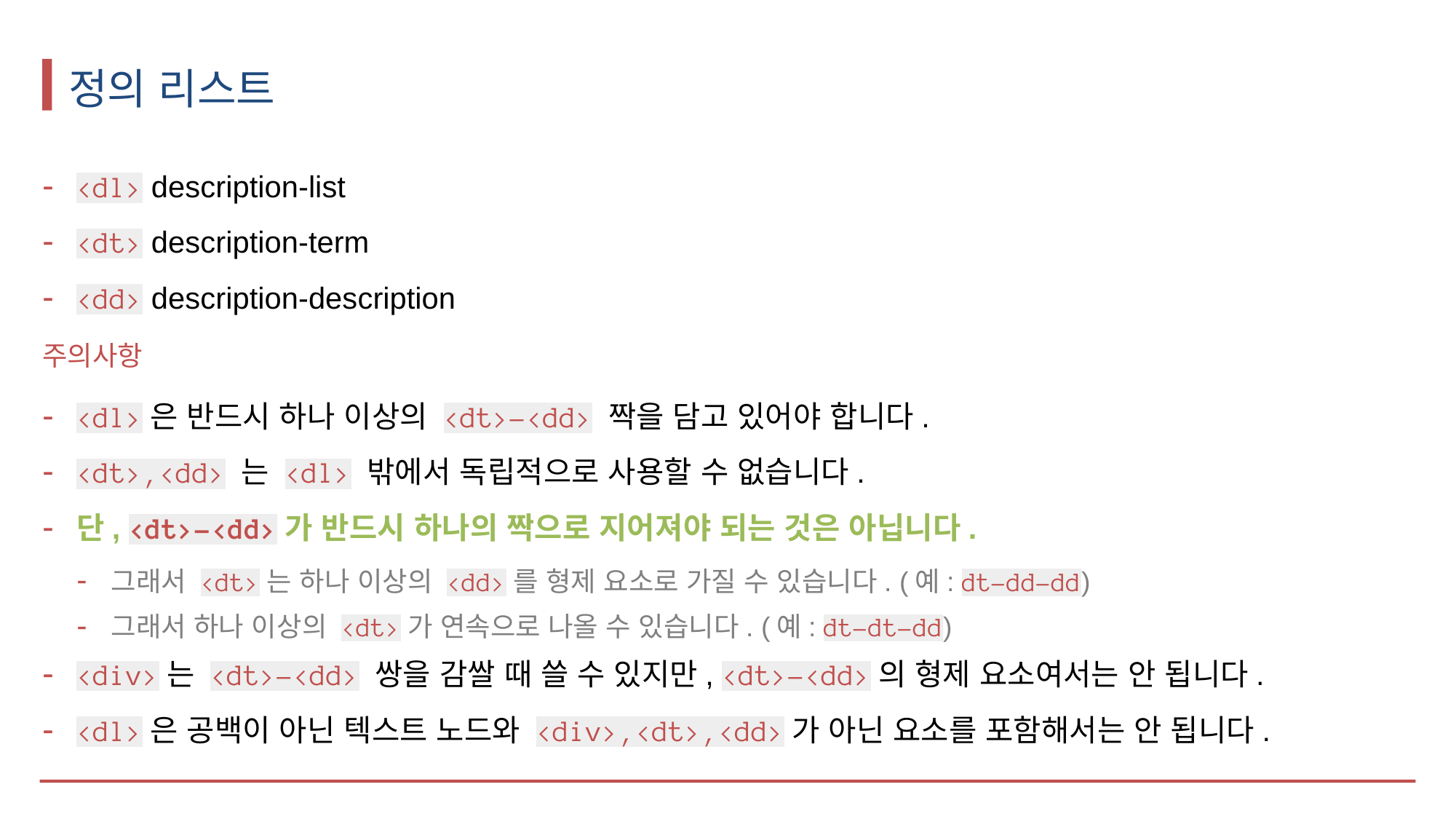

# 정의 리스트
<dl> description-list
<dt> description-term
<dd> description-description
주의사항
<dl>은 반드시 하나 이상의 <dt>-<dd> 짝을 담고 있어야 합니다.
<dt>,<dd> 는 <dl> 밖에서 독립적으로 사용할 수 없습니다.
단, <dt>-<dd>가 반드시 하나의 짝으로 지어져야 되는 것은 아닙니다.
그래서 <dt>는 하나 이상의 <dd>를 형제 요소로 가질 수 있습니다. (예: dt-dd-dd)
그래서 하나 이상의 <dt>가 연속으로 나올 수 있습니다. (예: dt-dt-dd)
<div>는 <dt>-<dd> 쌍을 감쌀 때 쓸 수 있지만, <dt>-<dd>의 형제 요소여서는 안 됩니다.
<dl>은 공백이 아닌 텍스트 노드와 <div>,<dt>,<dd>가 아닌 요소를 포함해서는 안 됩니다.